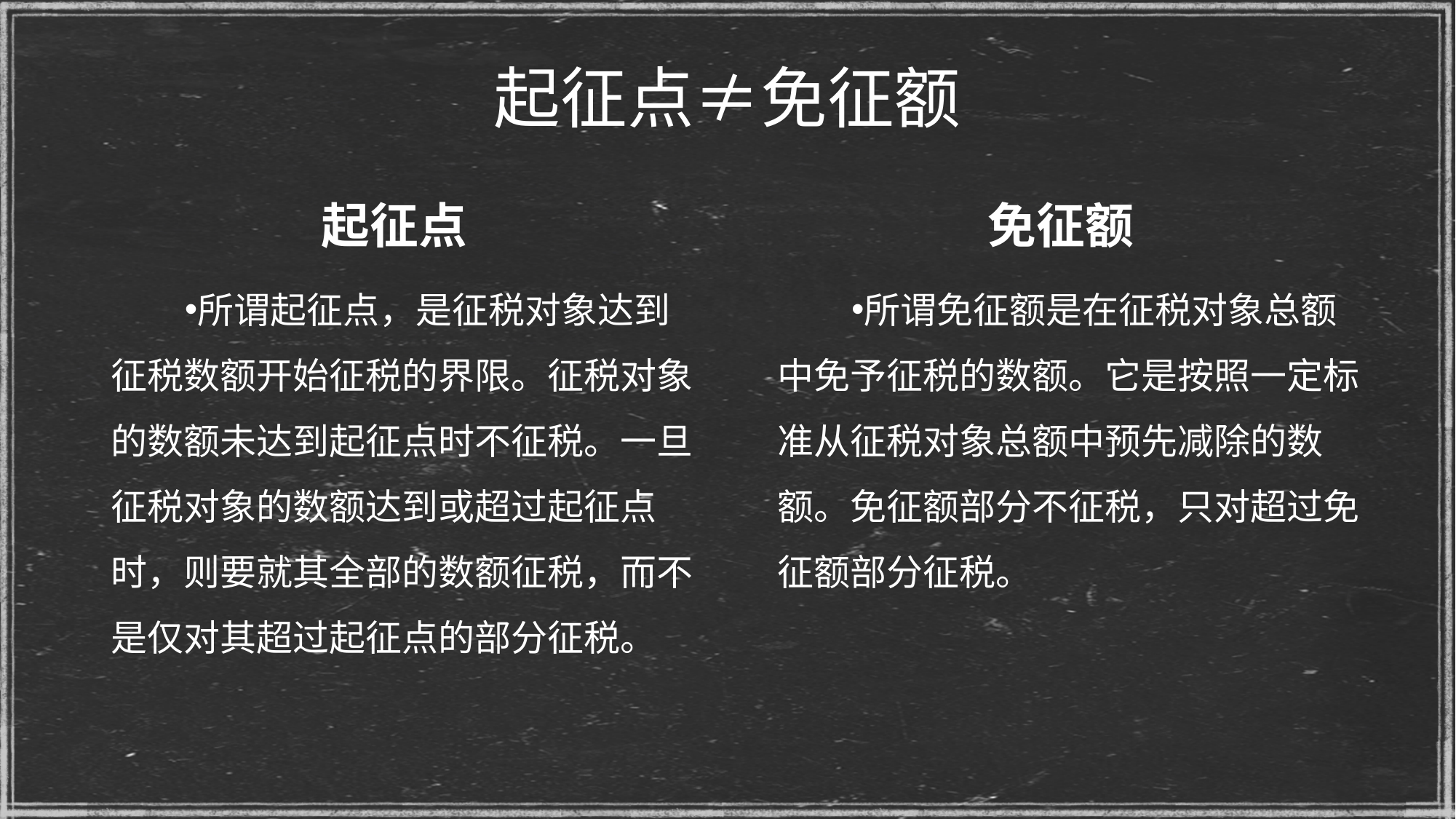

# 起征点≠免征额
起征点
免征额
所谓起征点，是征税对象达到征税数额开始征税的界限。征税对象的数额未达到起征点时不征税。一旦征税对象的数额达到或超过起征点时，则要就其全部的数额征税，而不是仅对其超过起征点的部分征税。
所谓免征额是在征税对象总额中免予征税的数额。它是按照一定标准从征税对象总额中预先减除的数额。免征额部分不征税，只对超过免征额部分征税。